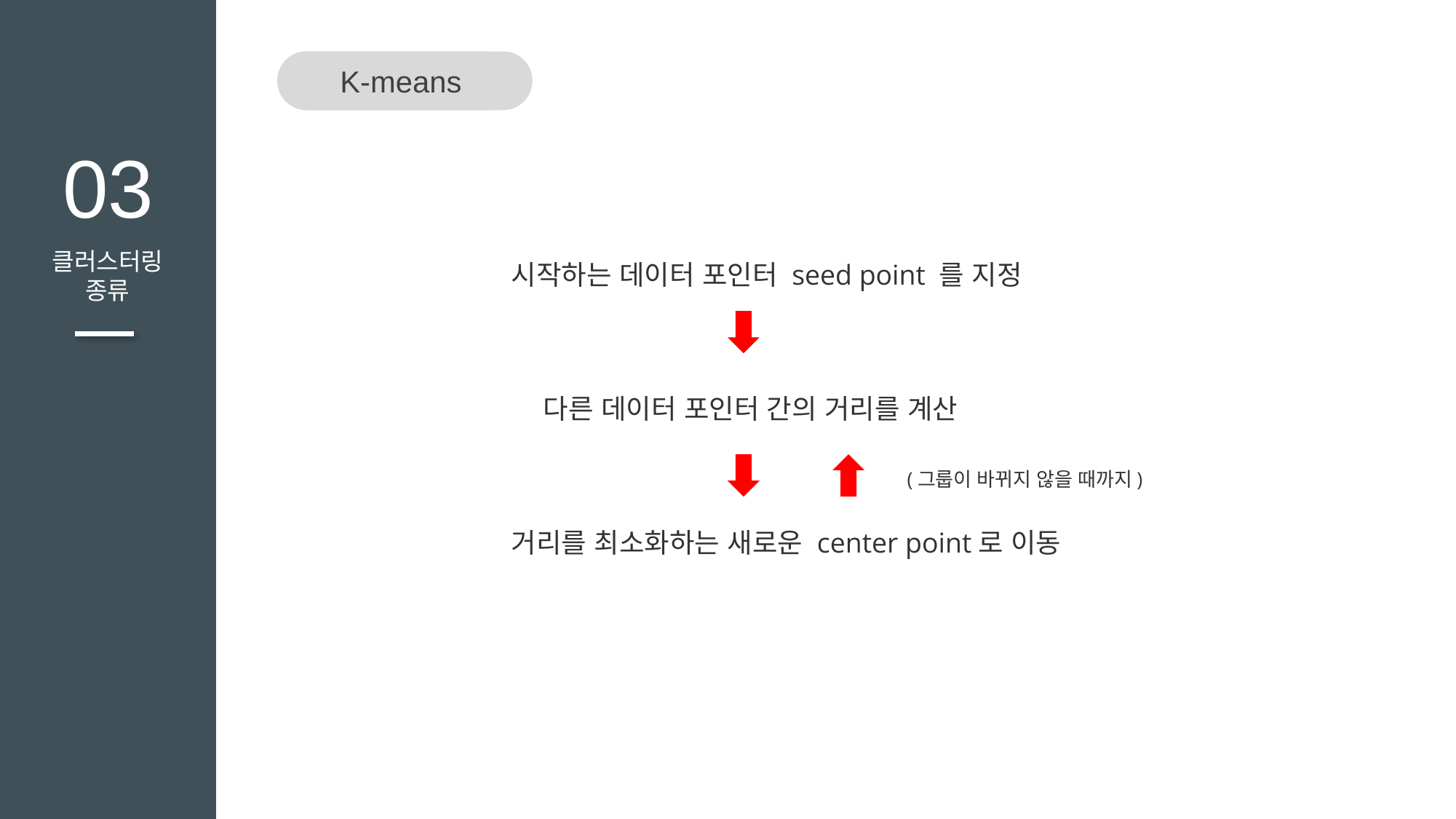

K-means
TITLE을 입력하세요
03
클러스터링
종류
시작하는 데이터 포인터 seed point 를 지정

다른 데이터 포인터 간의 거리를 계산

(그룹이 바뀌지 않을 때까지)
거리를 최소화하는 새로운 center point로 이동